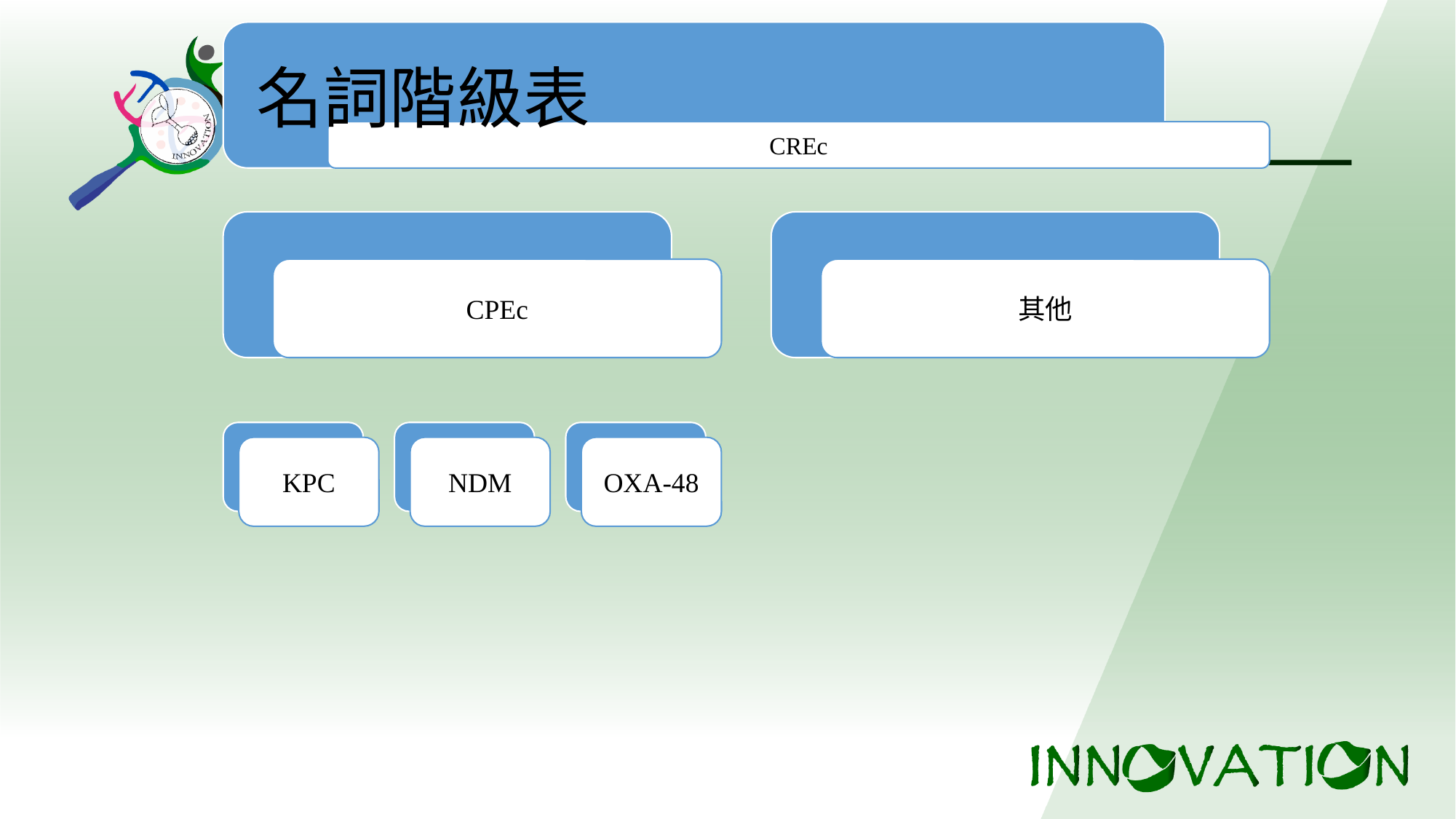

CREc
CPEc
KPC
NDM
其他
OXA-48
# 名詞階級表